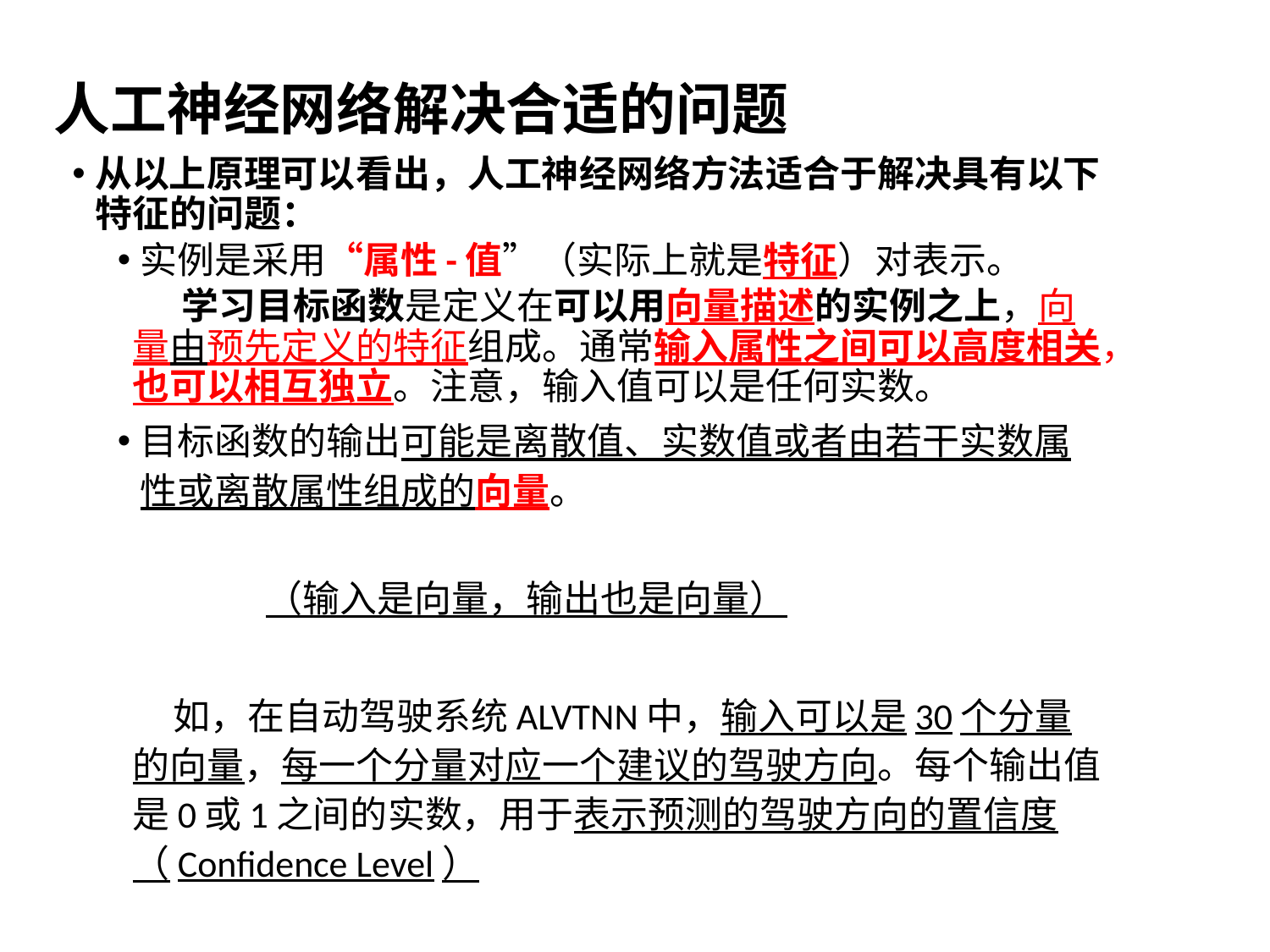

# 人工神经网络解决合适的问题
从以上原理可以看出，人工神经网络方法适合于解决具有以下特征的问题：
实例是采用“属性-值”（实际上就是特征）对表示。
     学习目标函数是定义在可以用向量描述的实例之上，向量由预先定义的特征组成。通常输入属性之间可以高度相关，也可以相互独立。注意，输入值可以是任何实数。
目标函数的输出可能是离散值、实数值或者由若干实数属性或离散属性组成的向量。

                 （输入是向量，输出也是向量）

    如，在自动驾驶系统ALVTNN中，输入可以是30个分量的向量，每一个分量对应一个建议的驾驶方向。每个输出值是0或1之间的实数，用于表示预测的驾驶方向的置信度（Confidence Level）